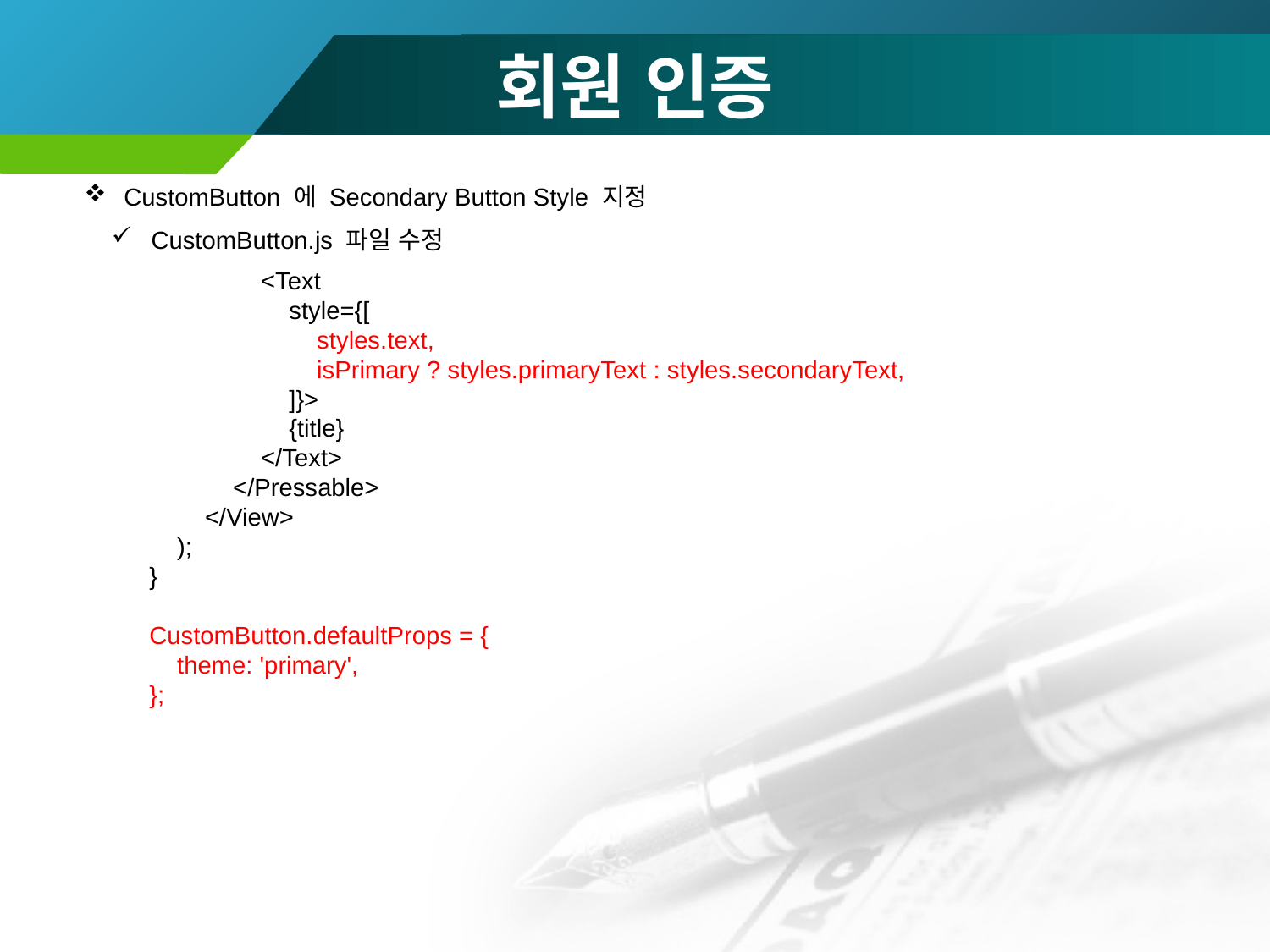

# 회원 인증
CustomButton 에 Secondary Button Style 지정
CustomButton.js 파일 수정
                <Text
                    style={[
                        styles.text,
                        isPrimary ? styles.primaryText : styles.secondaryText,
                    ]}>
                    {title}
                </Text>
            </Pressable>
        </View>
    );
}

CustomButton.defaultProps = {
    theme: 'primary',
};